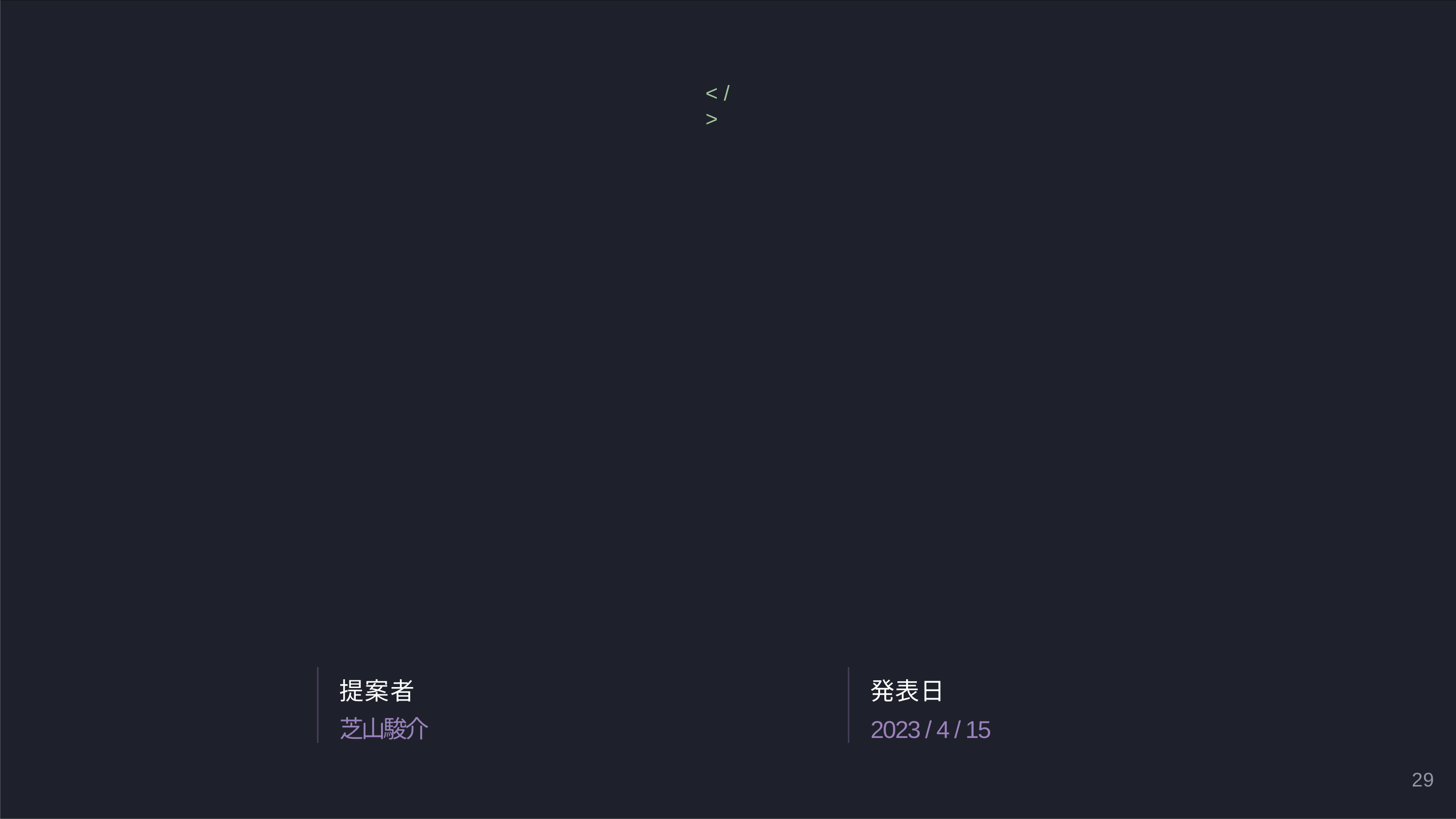

< / >
発表日
2023 / 4 / 15
提案者
芝山駿介

29